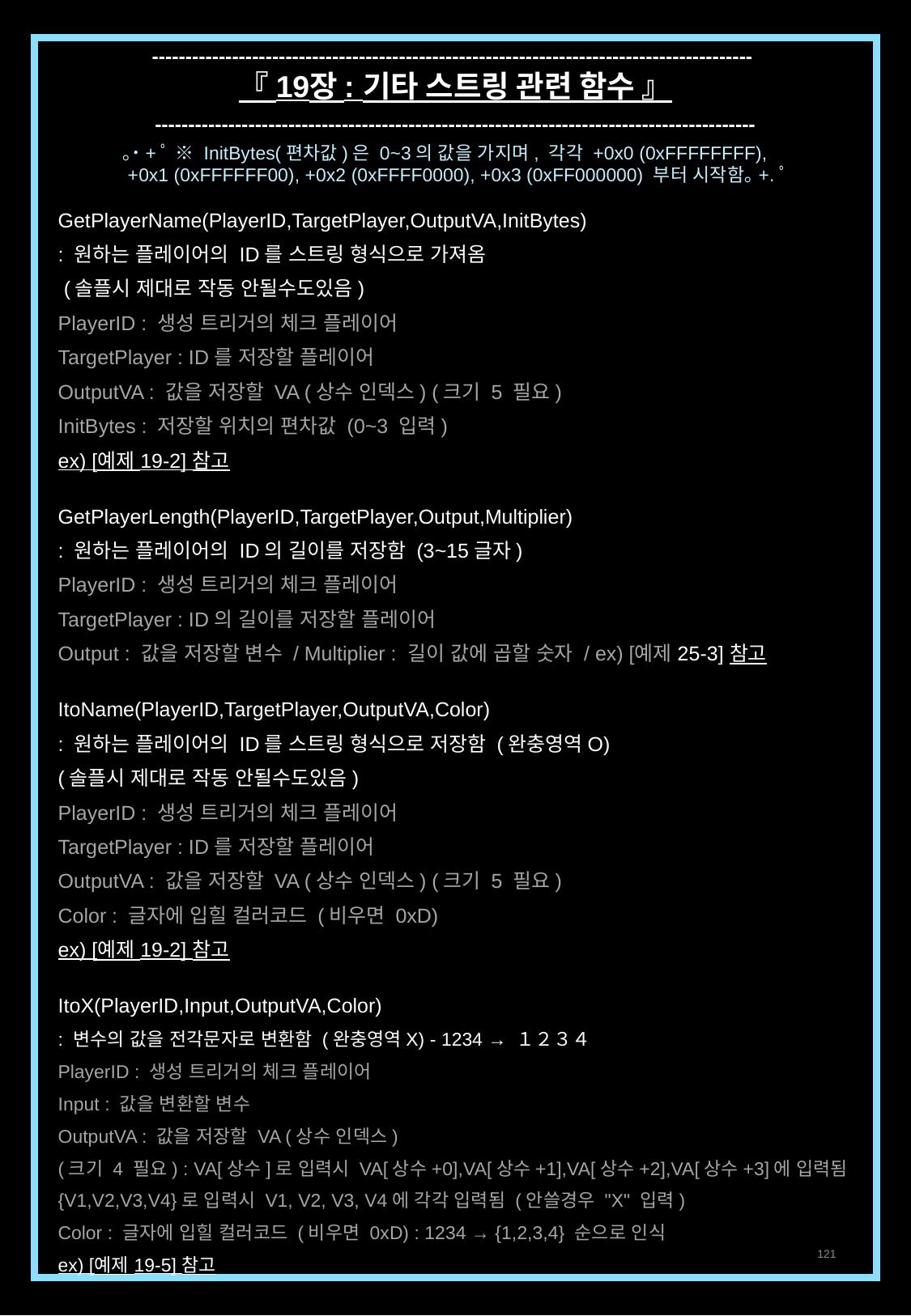

------------------------------------------------------------------------------------------
『 19장 : 기타 스트링 관련 함수 』
------------------------------------------------------------------------------------------

｡˙+ﾟ ※ InitBytes(편차값)은 0~3의 값을 가지며, 각각 +0x0 (0xFFFFFFFF),
 +0x1 (0xFFFFFF00), +0x2 (0xFFFF0000), +0x3 (0xFF000000) 부터 시작함｡+.ﾟ
GetPlayerName(PlayerID,TargetPlayer,OutputVA,InitBytes)
: 원하는 플레이어의 ID를 스트링 형식으로 가져옴
 (솔플시 제대로 작동 안될수도있음)
PlayerID : 생성 트리거의 체크 플레이어
TargetPlayer : ID를 저장할 플레이어
OutputVA : 값을 저장할 VA (상수 인덱스) (크기 5 필요)
InitBytes : 저장할 위치의 편차값 (0~3 입력)
ex) [예제 19-2] 참고

GetPlayerLength(PlayerID,TargetPlayer,Output,Multiplier)
: 원하는 플레이어의 ID의 길이를 저장함 (3~15글자)
PlayerID : 생성 트리거의 체크 플레이어
TargetPlayer : ID의 길이를 저장할 플레이어
Output : 값을 저장할 변수 / Multiplier : 길이 값에 곱할 숫자 / ex) [예제 25-3] 참고

ItoName(PlayerID,TargetPlayer,OutputVA,Color)
: 원하는 플레이어의 ID를 스트링 형식으로 저장함 (완충영역O)
(솔플시 제대로 작동 안될수도있음)
PlayerID : 생성 트리거의 체크 플레이어
TargetPlayer : ID를 저장할 플레이어
OutputVA : 값을 저장할 VA (상수 인덱스) (크기 5 필요)
Color : 글자에 입힐 컬러코드 (비우면 0xD)
ex) [예제 19-2] 참고

ItoX(PlayerID,Input,OutputVA,Color)
: 변수의 값을 전각문자로 변환함 (완충영역X) - 1234 → １２３４
PlayerID : 생성 트리거의 체크 플레이어
Input : 값을 변환할 변수
OutputVA : 값을 저장할 VA (상수 인덱스)
(크기 4 필요) : VA[상수]로 입력시 VA[상수+0],VA[상수+1],VA[상수+2],VA[상수+3]에 입력됨
{V1,V2,V3,V4}로 입력시 V1, V2, V3, V4에 각각 입력됨 (안쓸경우 "X" 입력)
Color : 글자에 입힐 컬러코드 (비우면 0xD) : 1234 → {1,2,3,4} 순으로 인식
ex) [예제 19-5] 참고
121